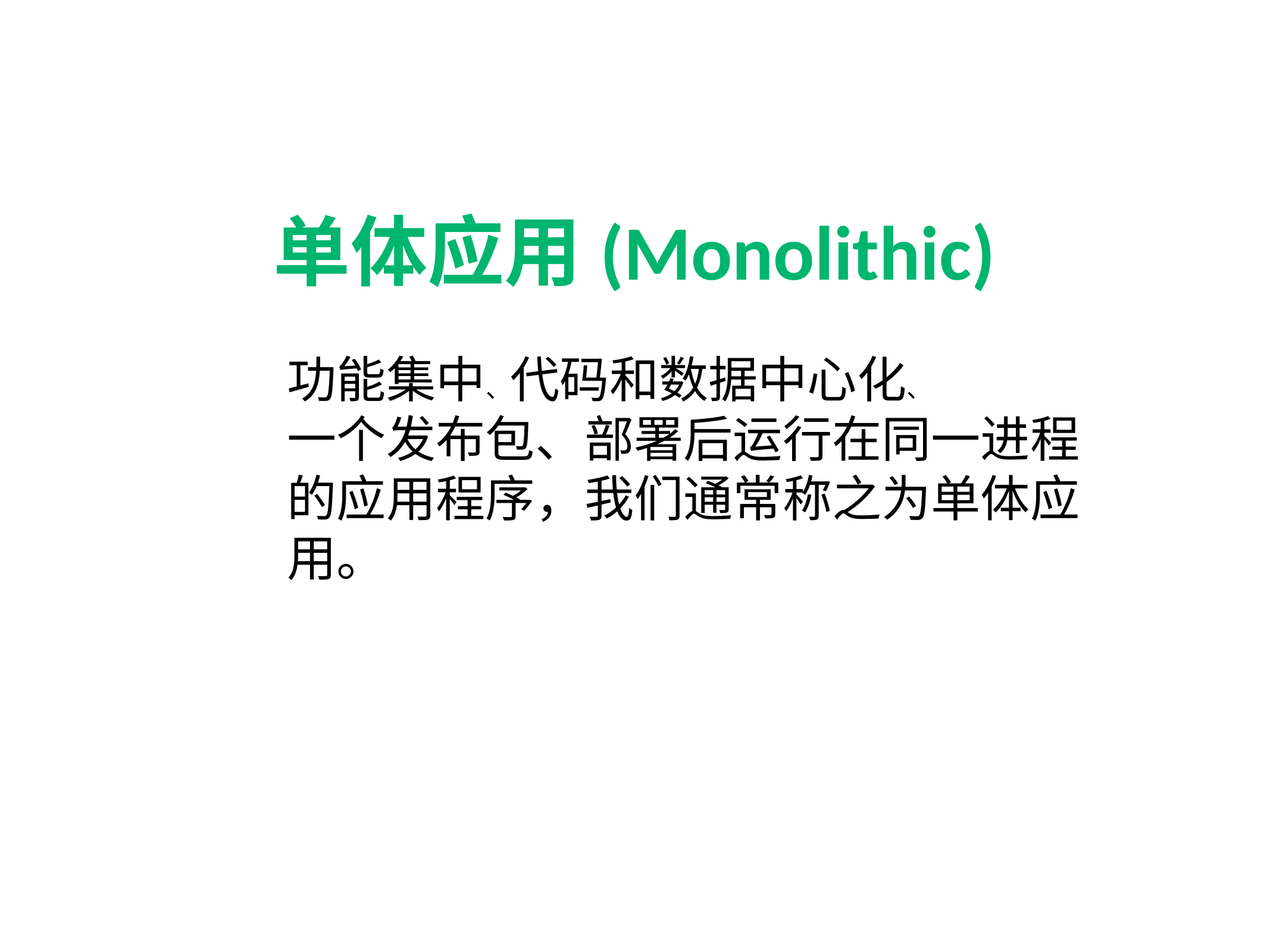

单体应用(Monolithic)
功能集中、代码和数据中心化、
一个发布包、部署后运行在同一进程
的应用程序，我们通常称之为单体应用。
17